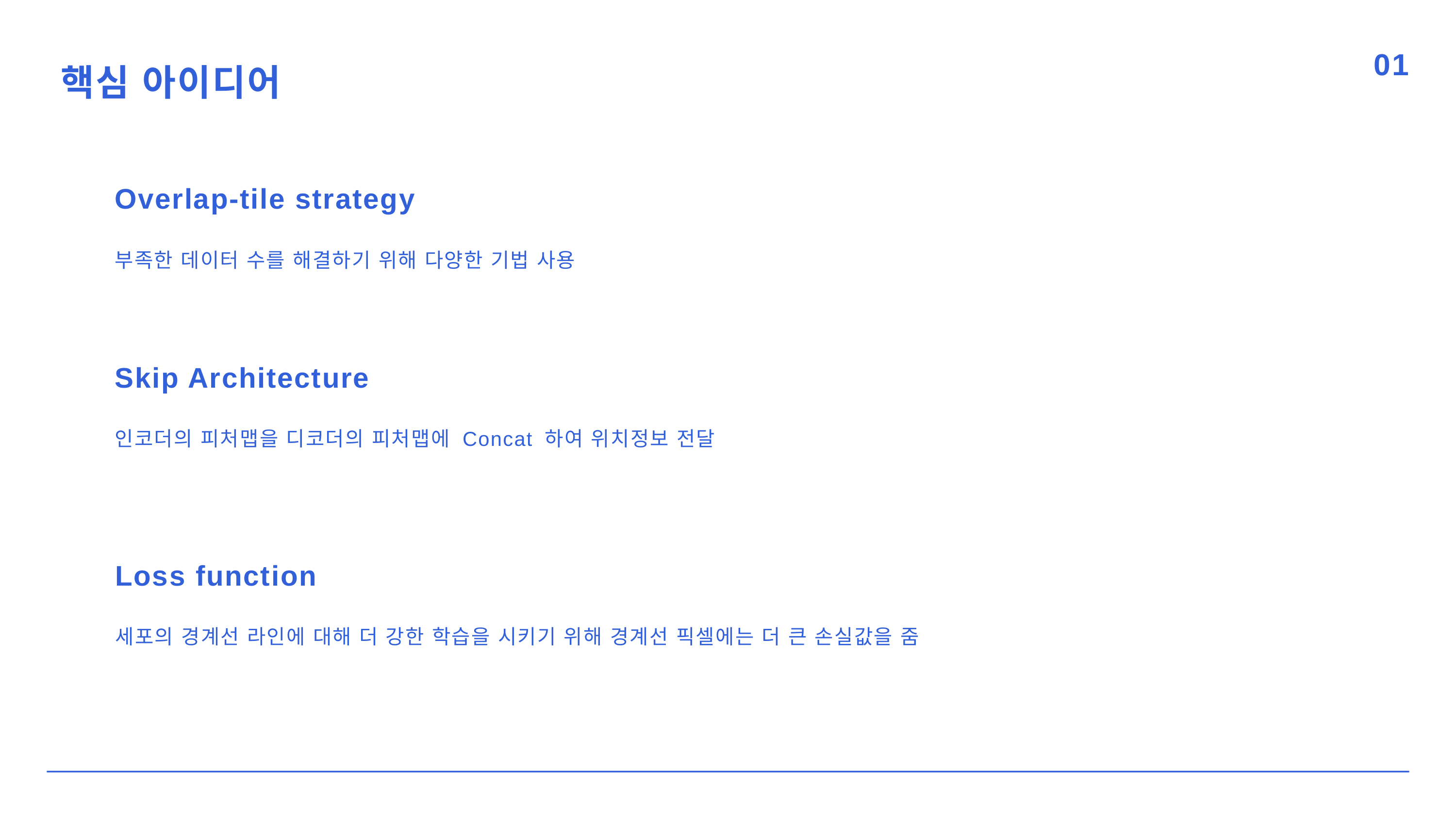

01
핵심 아이디어
Overlap-tile strategy
부족한 데이터 수를 해결하기 위해 다양한 기법 사용
Skip Architecture
인코더의 피처맵을 디코더의 피처맵에 Concat 하여 위치정보 전달
Loss function
세포의 경계선 라인에 대해 더 강한 학습을 시키기 위해 경계선 픽셀에는 더 큰 손실값을 줌